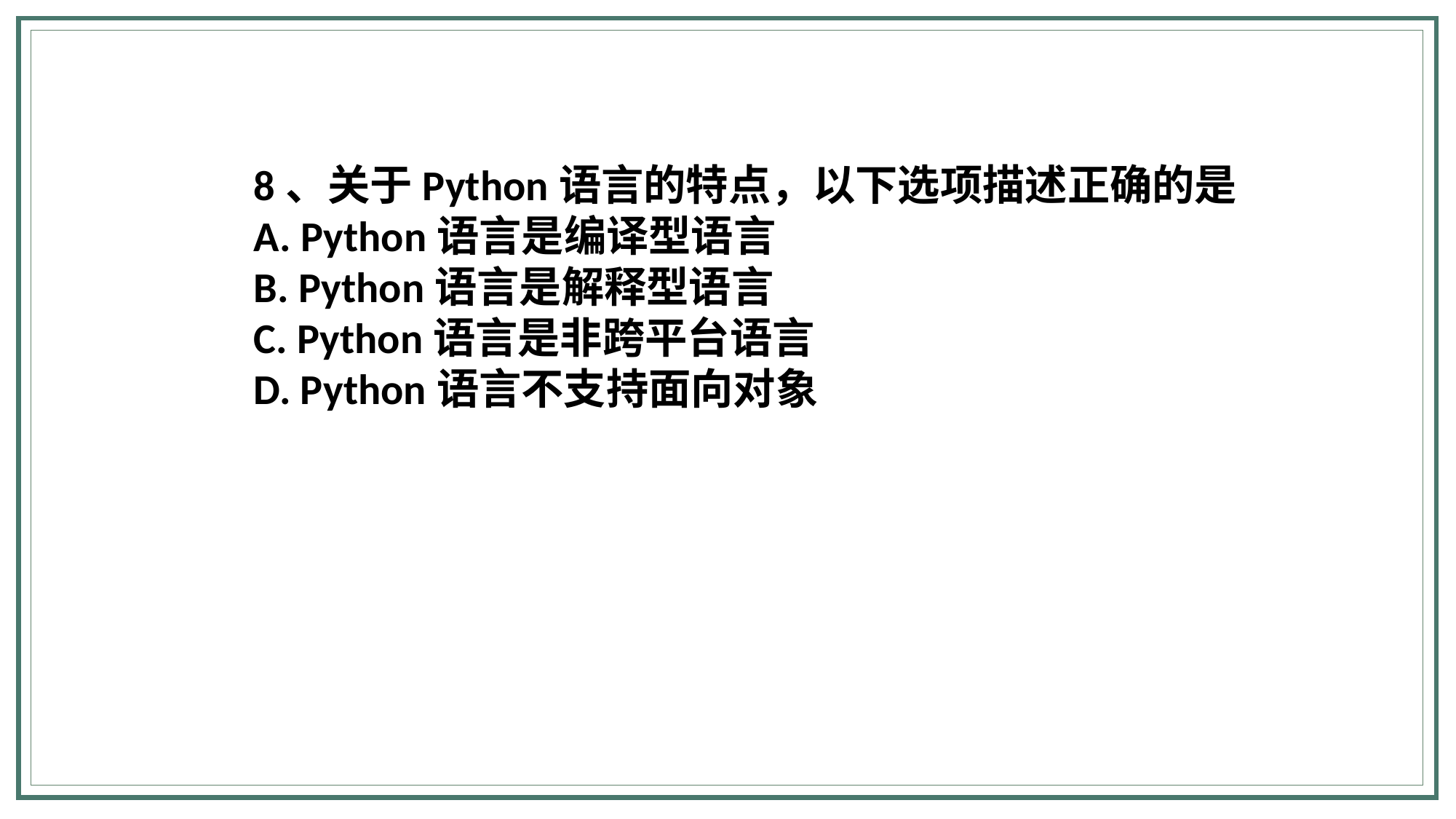

8、关于Python语言的特点，以下选项描述正确的是‬
A. Python语言是编译型语言
B. Python语言是解释型语言
C. Python语言是非跨平台语言
D. Python语言不支持面向对象